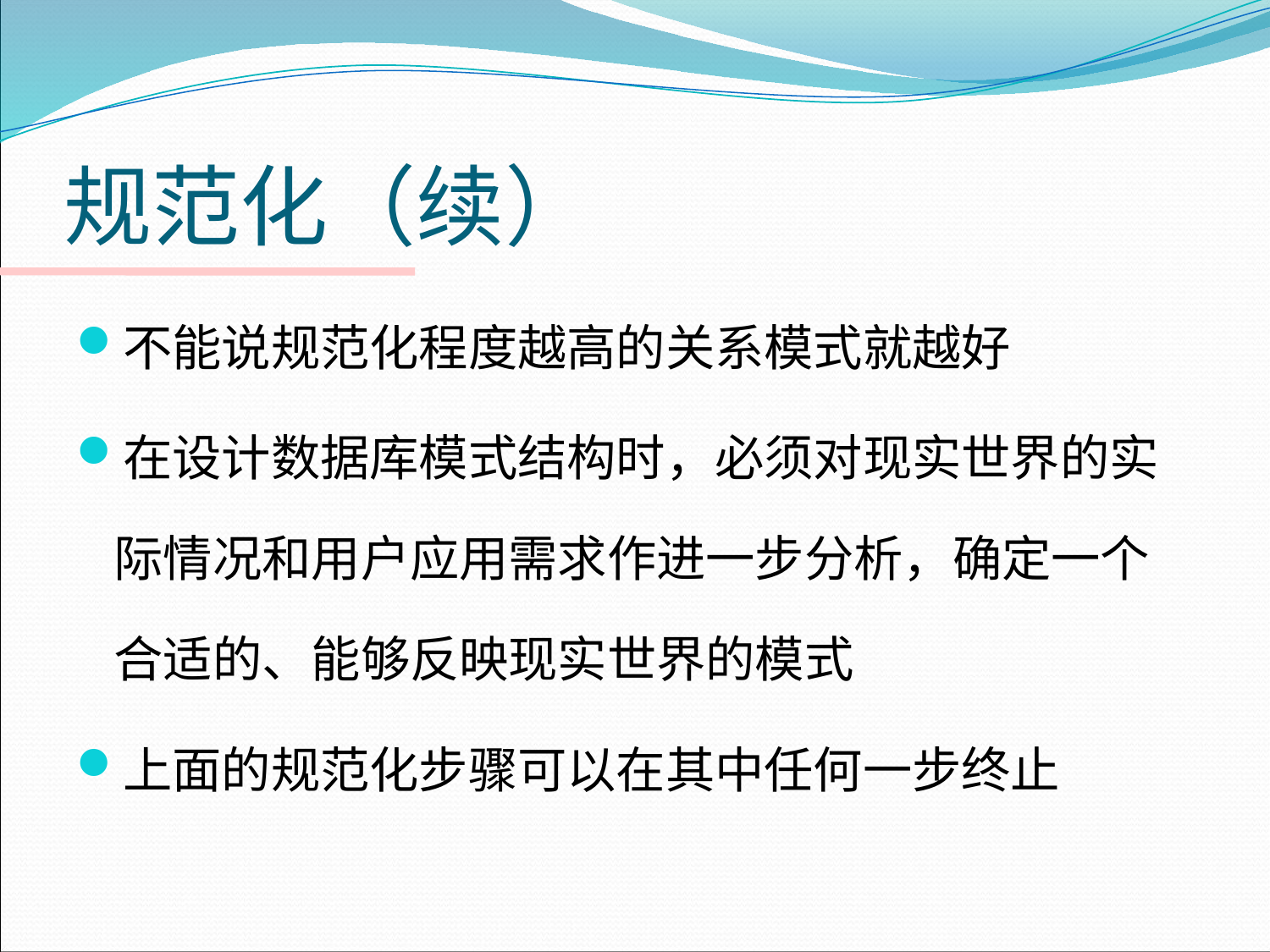

# 规范化（续）
不能说规范化程度越高的关系模式就越好
在设计数据库模式结构时，必须对现实世界的实际情况和用户应用需求作进一步分析，确定一个合适的、能够反映现实世界的模式
上面的规范化步骤可以在其中任何一步终止

590